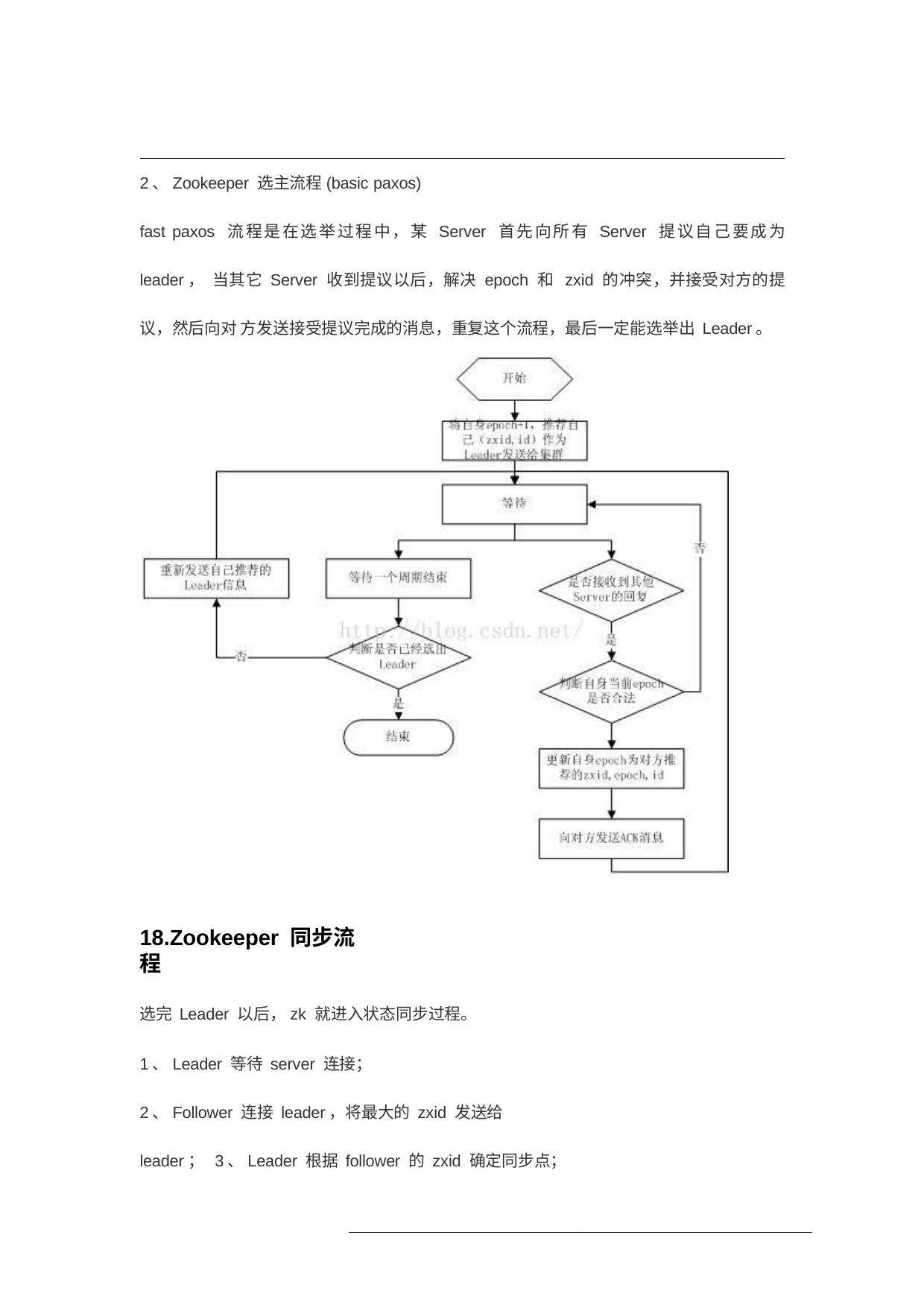

2、Zookeeper 选主流程(basic paxos)
fast paxos 流程是在选举过程中，某 Server 首先向所有 Server 提议自己要成为 leader，  当其它 Server 收到提议以后，解决 epoch 和 zxid 的冲突，并接受对方的提议，然后向对 方发送接受提议完成的消息，重复这个流程，最后一定能选举出 Leader。

18.Zookeeper 同步流程
选完 Leader 以后，zk 就进入状态同步过程。

1、Leader 等待 server 连接；
2、Follower 连接 leader，将最大的 zxid 发送给 leader；  3、Leader 根据 follower 的 zxid 确定同步点；